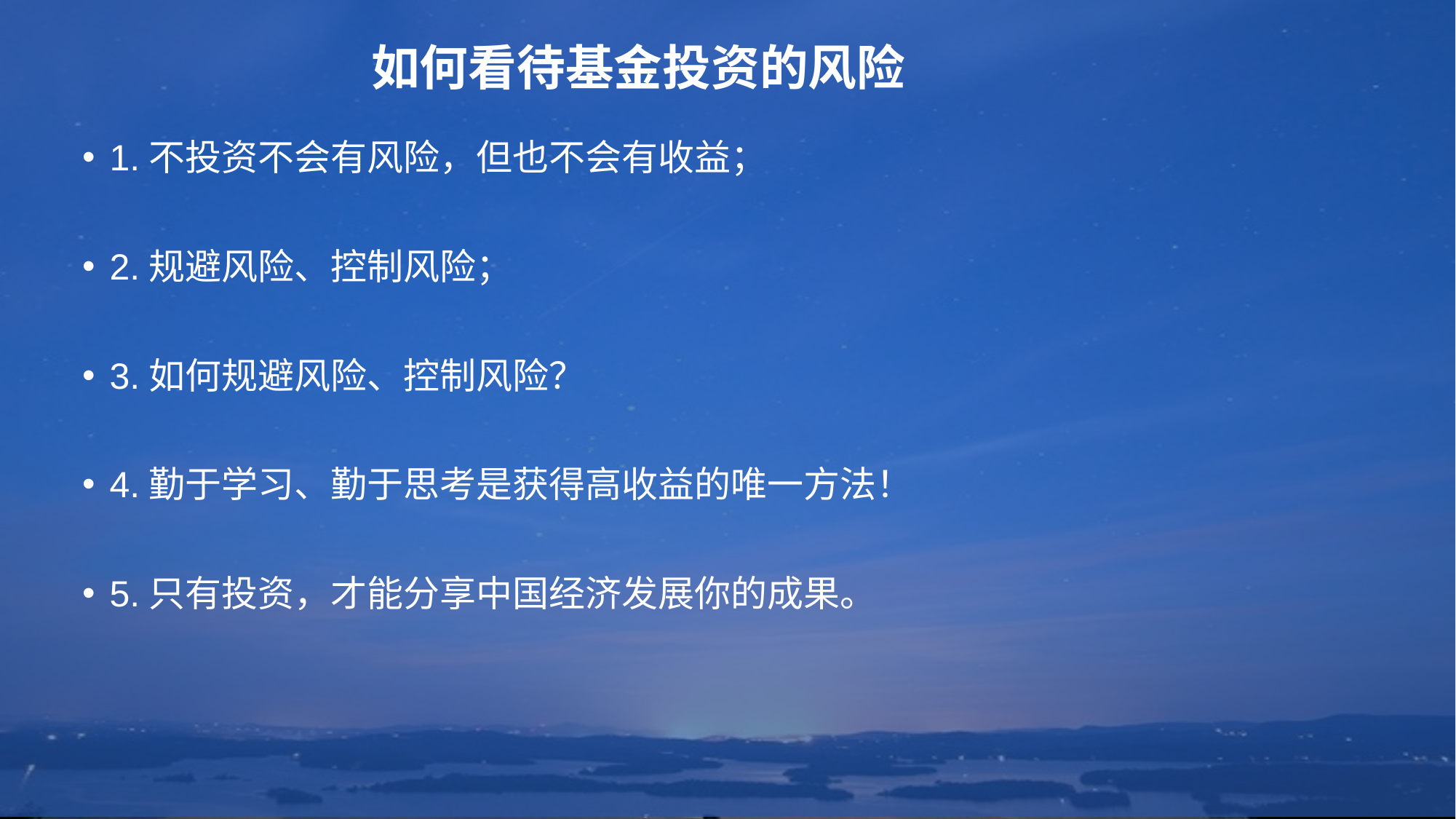

# 如何看待基金投资的风险
1.不投资不会有风险，但也不会有收益；

2.规避风险、控制风险；

3.如何规避风险、控制风险？

4.勤于学习、勤于思考是获得高收益的唯一方法！

5.只有投资，才能分享中国经济发展你的成果。